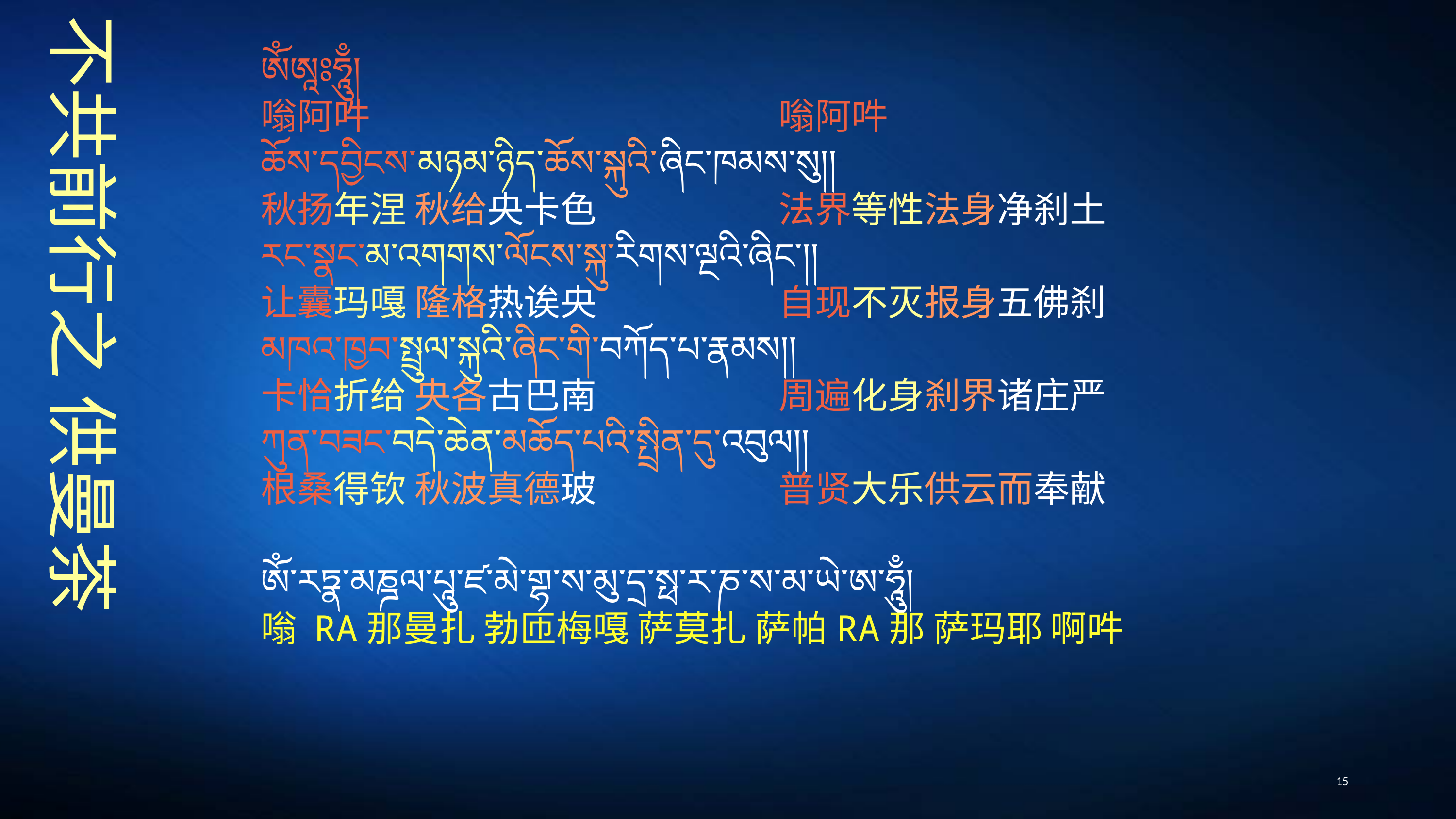

ཨོཾཨཱཿཧཱུྃ།
嗡阿吽　　　　　　　　　　　 嗡阿吽
ཆོས་དབྱིངས་མཉམ་ཉིད་ཆོས་སྐུའི་ཞིང་ཁམས་སུ།།
秋扬年涅 秋给央卡色　　　　　法界等性法身净刹土
རང་སྣང་མ་འགགས་ལོངས་སྐུ་རིགས་ལྔའི་ཞིང༌།།
让囊玛嘎 隆格热诶央　　　　　自现不灭报身五佛刹
མཁའ་ཁྱབ་སྤྲུལ་སྐུའི་ཞིང་གི་བཀོད་པ་རྣམས།།
卡恰折给 央各古巴南　　　　　周遍化身刹界诸庄严
ཀུན་བཟང་བདེ་ཆེན་མཆོད་པའི་སྤྲིན་དུ་འབུལ།།
根桑得钦 秋波真德玻　　　　　普贤大乐供云而奉献

ཨོཾ་རཏྣ་མཎྜལ་པཱུ་ཛ་མེ་གྷ་ས་མུ་དྲ་སྥ་ར་ཎ་ས་མ་ཡེ་ཨ་ཧཱུྃ།
嗡 RA那曼扎 勃匝梅嘎 萨莫扎 萨帕RA那 萨玛耶 啊吽

# 不共前行之 供曼茶
15